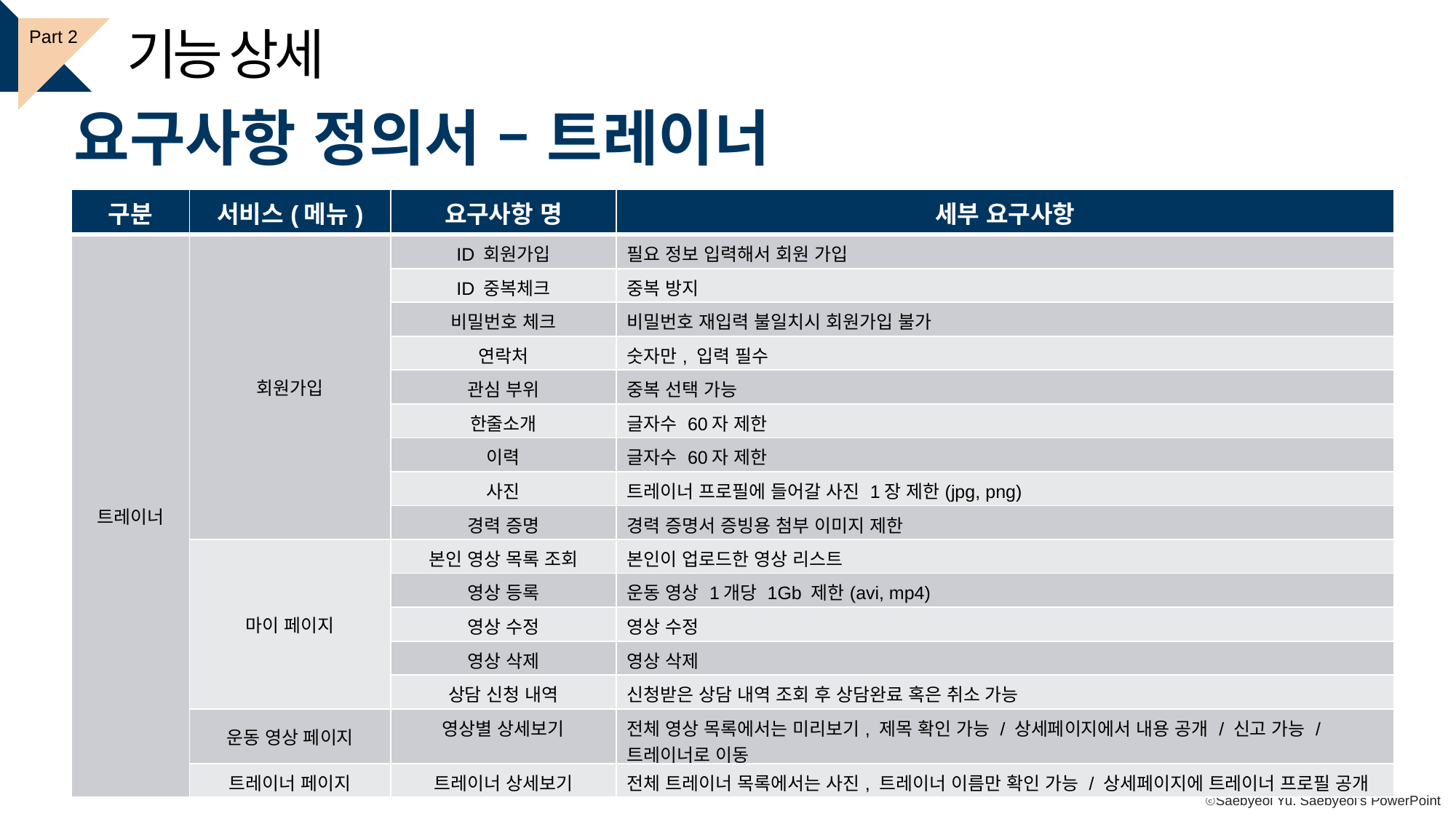

기능 상세

Part 2
요구사항 정의서 – 트레이너
| 구분 | 서비스(메뉴) | 요구사항 명 | 세부 요구사항 |
| --- | --- | --- | --- |
| 트레이너 | 회원가입 | ID 회원가입 | 필요 정보 입력해서 회원 가입 |
|  |  | ID 중복체크 | 중복 방지 |
|  |  | 비밀번호 체크 | 비밀번호 재입력 불일치시 회원가입 불가 |
|  |  | 연락처 | 숫자만, 입력 필수 |
|  |  | 관심 부위 | 중복 선택 가능 |
|  |  | 한줄소개 | 글자수 60자 제한 |
|  |  | 이력 | 글자수 60자 제한 |
|  |  | 사진 | 트레이너 프로필에 들어갈 사진 1장 제한(jpg, png) |
|  |  | 경력 증명 | 경력 증명서 증빙용 첨부 이미지 제한 |
|  | 마이 페이지 | 본인 영상 목록 조회 | 본인이 업로드한 영상 리스트 |
|  |  | 영상 등록 | 운동 영상 1개당 1Gb 제한(avi, mp4) |
|  |  | 영상 수정 | 영상 수정 |
|  |  | 영상 삭제 | 영상 삭제 |
|  |  | 상담 신청 내역 | 신청받은 상담 내역 조회 후 상담완료 혹은 취소 가능 |
|  | 운동 영상 페이지 | 영상별 상세보기 | 전체 영상 목록에서는 미리보기, 제목 확인 가능 / 상세페이지에서 내용 공개 / 신고 가능 / 트레이너로 이동 |
|  | 트레이너 페이지 | 트레이너 상세보기 | 전체 트레이너 목록에서는 사진, 트레이너 이름만 확인 가능 / 상세페이지에 트레이너 프로필 공개 |